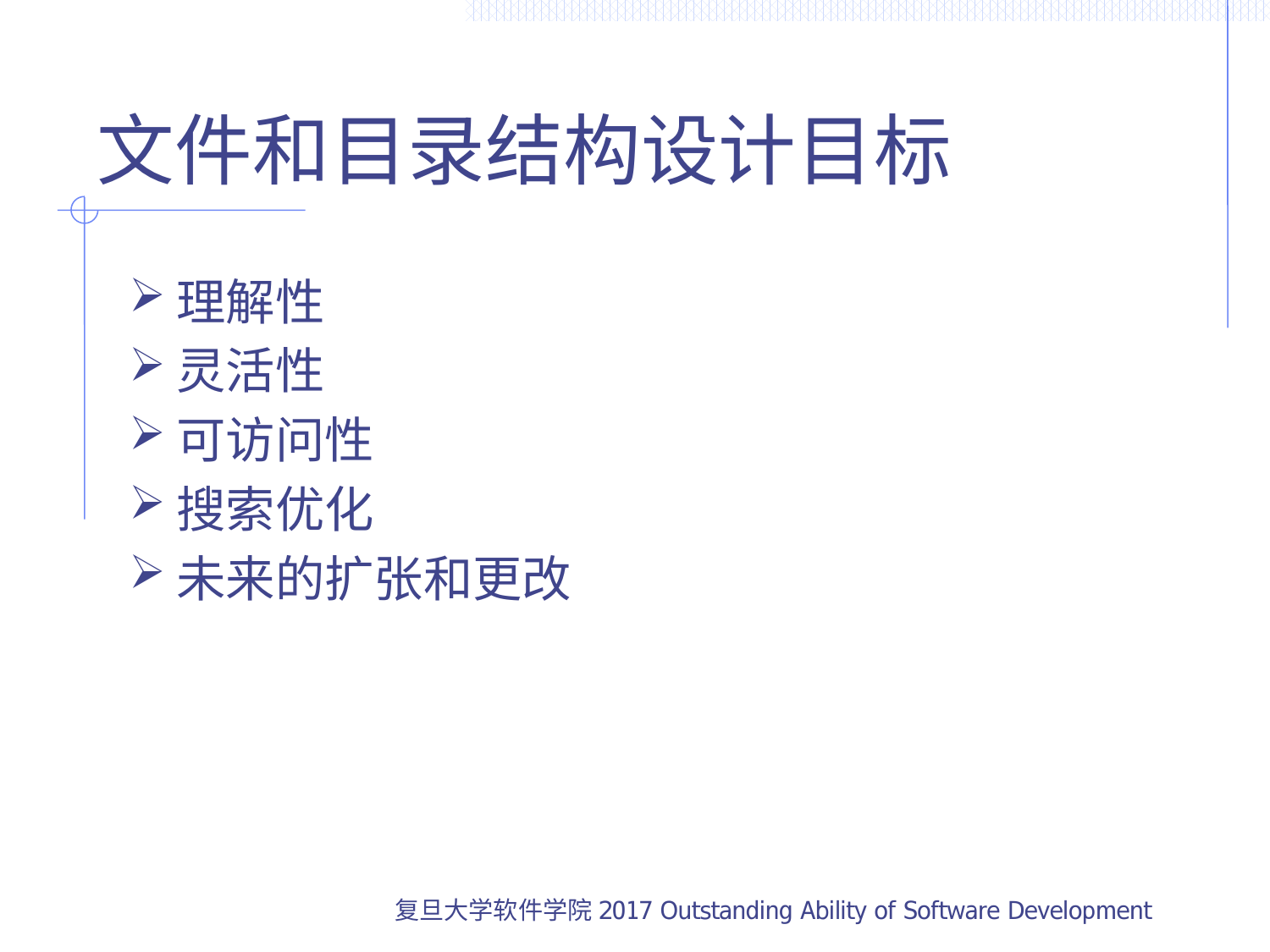

# 文件和目录结构设计目标
理解性
灵活性
可访问性
搜索优化
未来的扩张和更改